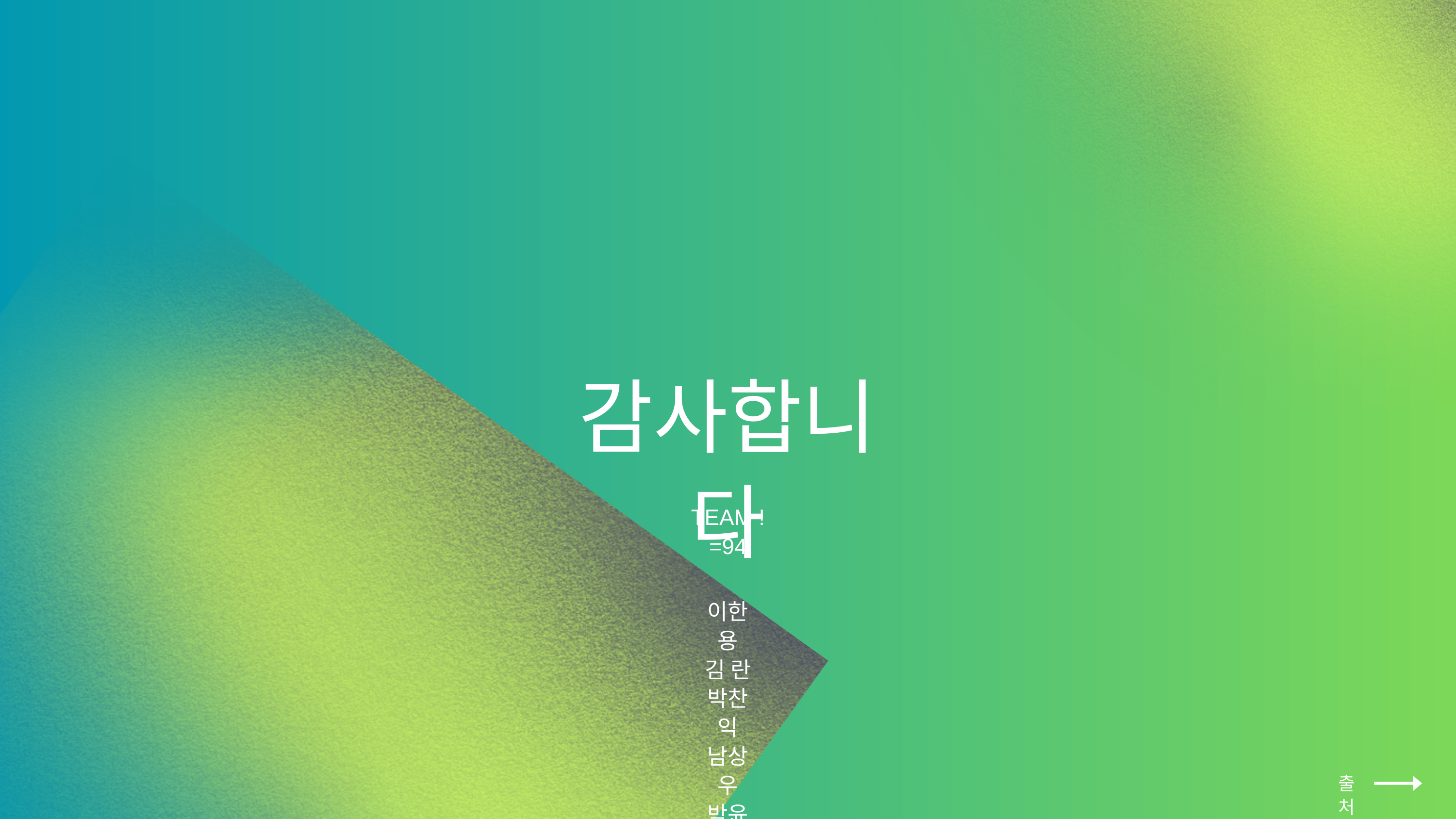

감사합니다
TEAM !=94
이한용
김 란
박찬익
남상우
박윤주
출처